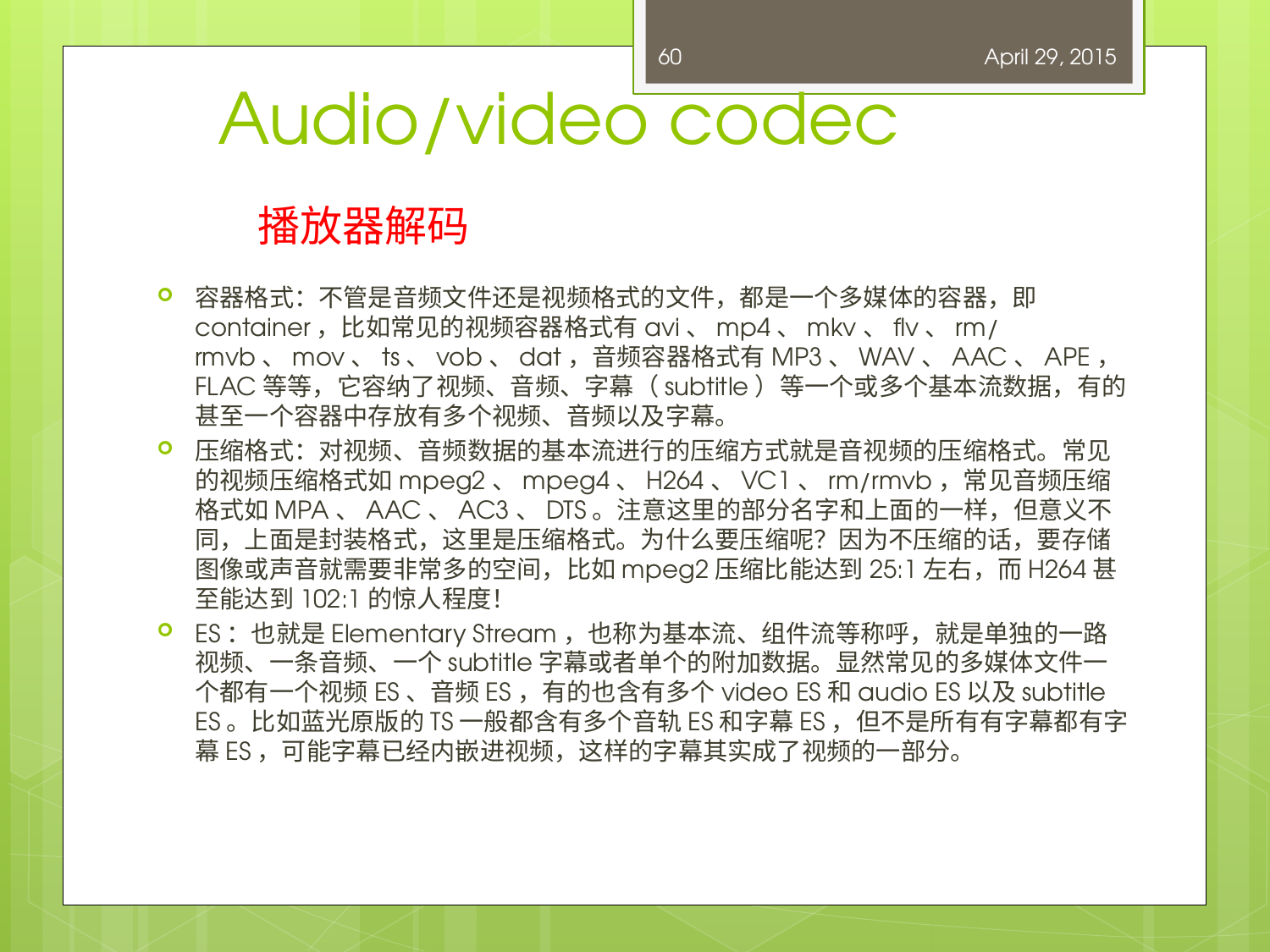

60
April 29, 2015
# Audio/video codec
播放器解码
容器格式：不管是音频文件还是视频格式的文件，都是一个多媒体的容器，即container，比如常见的视频容器格式有avi、mp4、mkv、flv、rm/rmvb、mov、ts、vob、dat，音频容器格式有MP3、WAV、AAC、APE，FLAC等等，它容纳了视频、音频、字幕（subtitle）等一个或多个基本流数据，有的甚至一个容器中存放有多个视频、音频以及字幕。
压缩格式：对视频、音频数据的基本流进行的压缩方式就是音视频的压缩格式。常见的视频压缩格式如mpeg2、mpeg4、H264、VC1、rm/rmvb，常见音频压缩格式如MPA、AAC、AC3、DTS。注意这里的部分名字和上面的一样，但意义不同，上面是封装格式，这里是压缩格式。为什么要压缩呢？因为不压缩的话，要存储图像或声音就需要非常多的空间，比如mpeg2压缩比能达到25:1左右，而H264甚至能达到102:1的惊人程度！
ES：也就是Elementary Stream，也称为基本流、组件流等称呼，就是单独的一路视频、一条音频、一个subtitle字幕或者单个的附加数据。显然常见的多媒体文件一个都有一个视频ES、音频ES，有的也含有多个video ES和audio ES以及subtitle ES。比如蓝光原版的TS一般都含有多个音轨ES和字幕ES，但不是所有有字幕都有字幕ES，可能字幕已经内嵌进视频，这样的字幕其实成了视频的一部分。